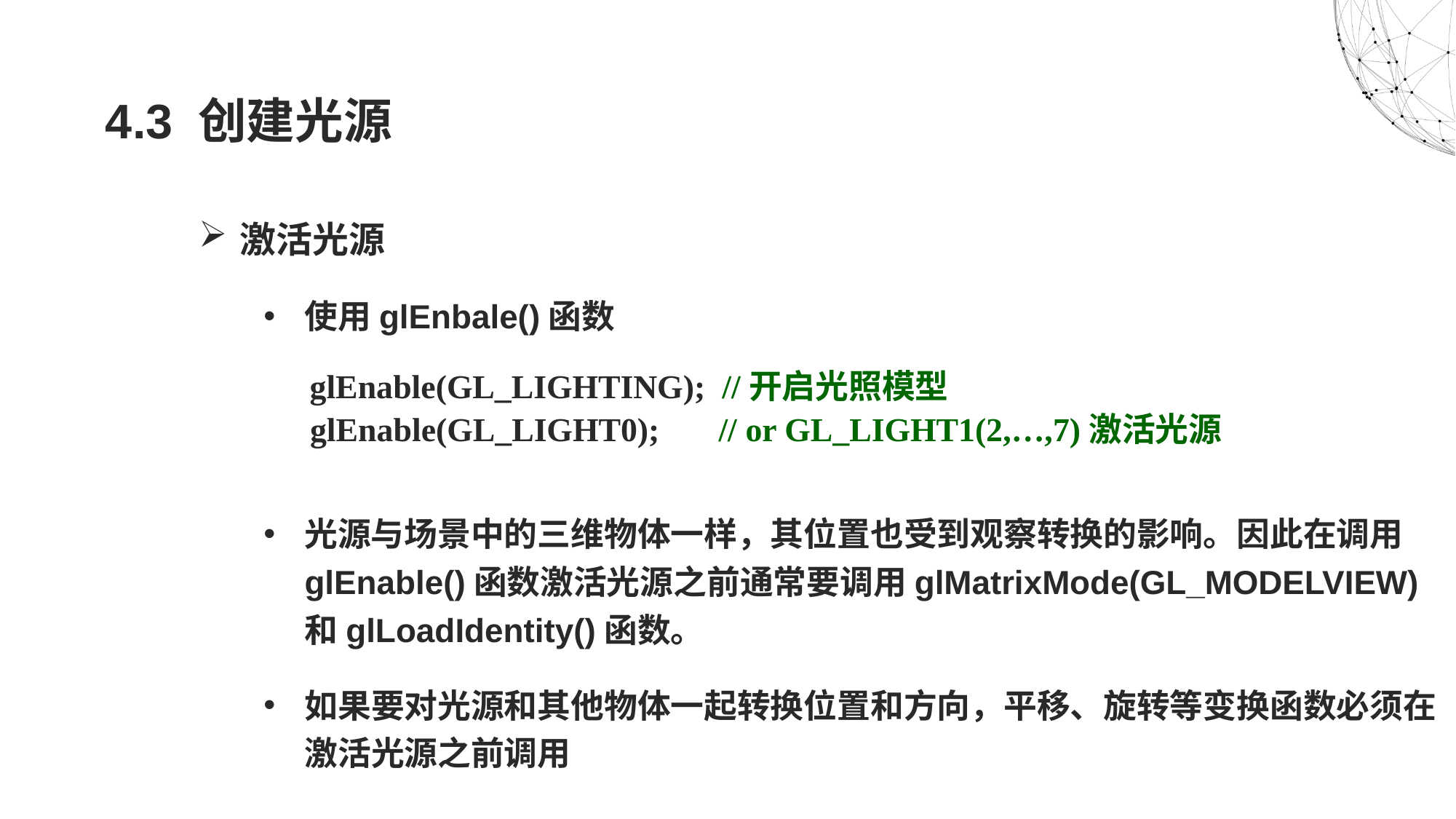

# 4.3 创建光源
激活光源
使用glEnbale()函数

            glEnable(GL_LIGHTING);  //开启光照模型
           glEnable(GL_LIGHT0);       // or GL_LIGHT1(2,…,7)激活光源

光源与场景中的三维物体一样，其位置也受到观察转换的影响。因此在调用glEnable()函数激活光源之前通常要调用glMatrixMode(GL_MODELVIEW)和glLoadIdentity()函数。
如果要对光源和其他物体一起转换位置和方向，平移、旋转等变换函数必须在激活光源之前调用